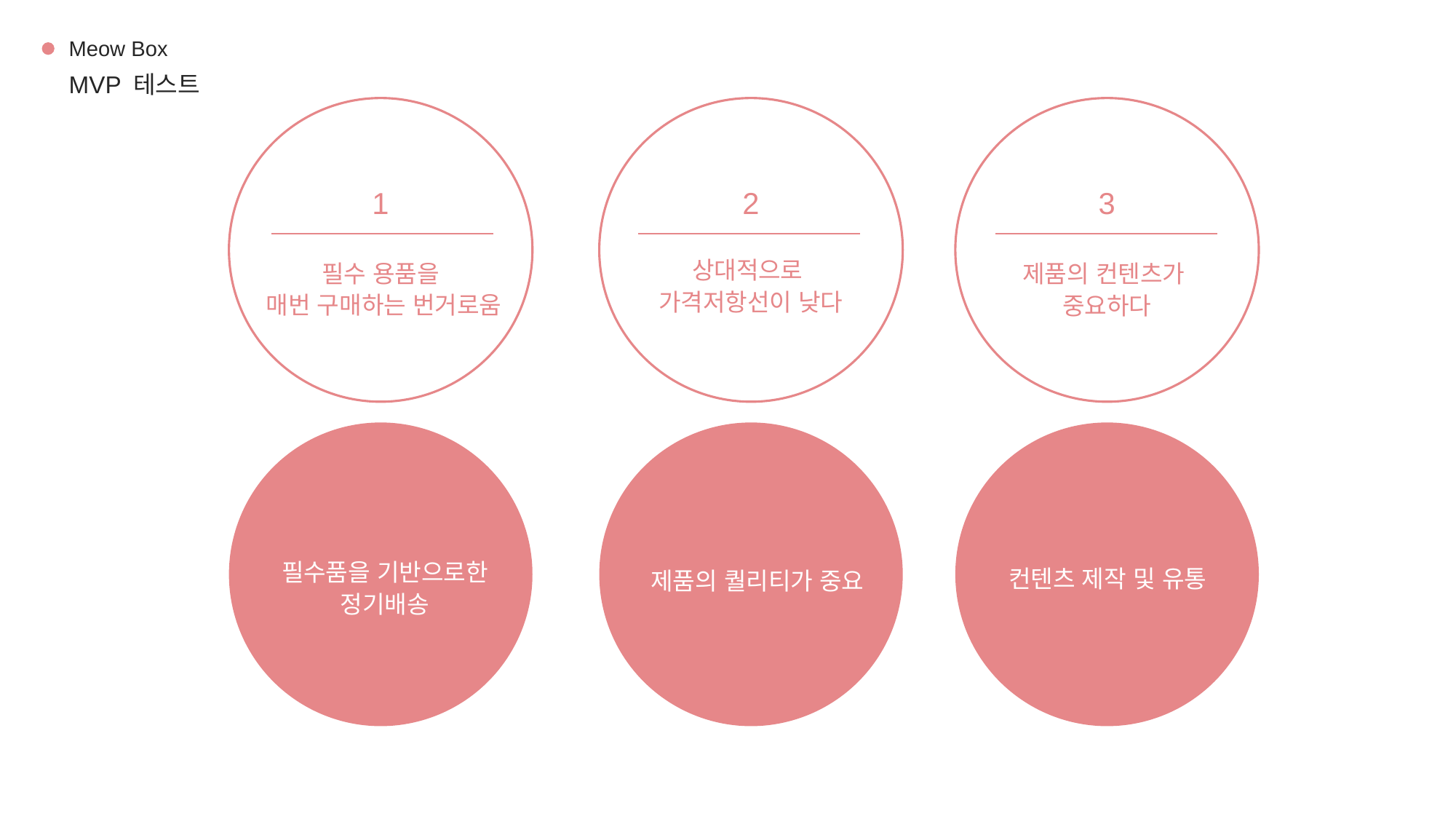

Meow Box

MVP 테스트

1
2
3
상대적으로
가격저항선이 낮다
필수 용품을
매번 구매하는 번거로움
제품의 컨텐츠가
중요하다

필수품을 기반으로한
정기배송
컨텐츠 제작 및 유통
 제품의 퀄리티가 중요